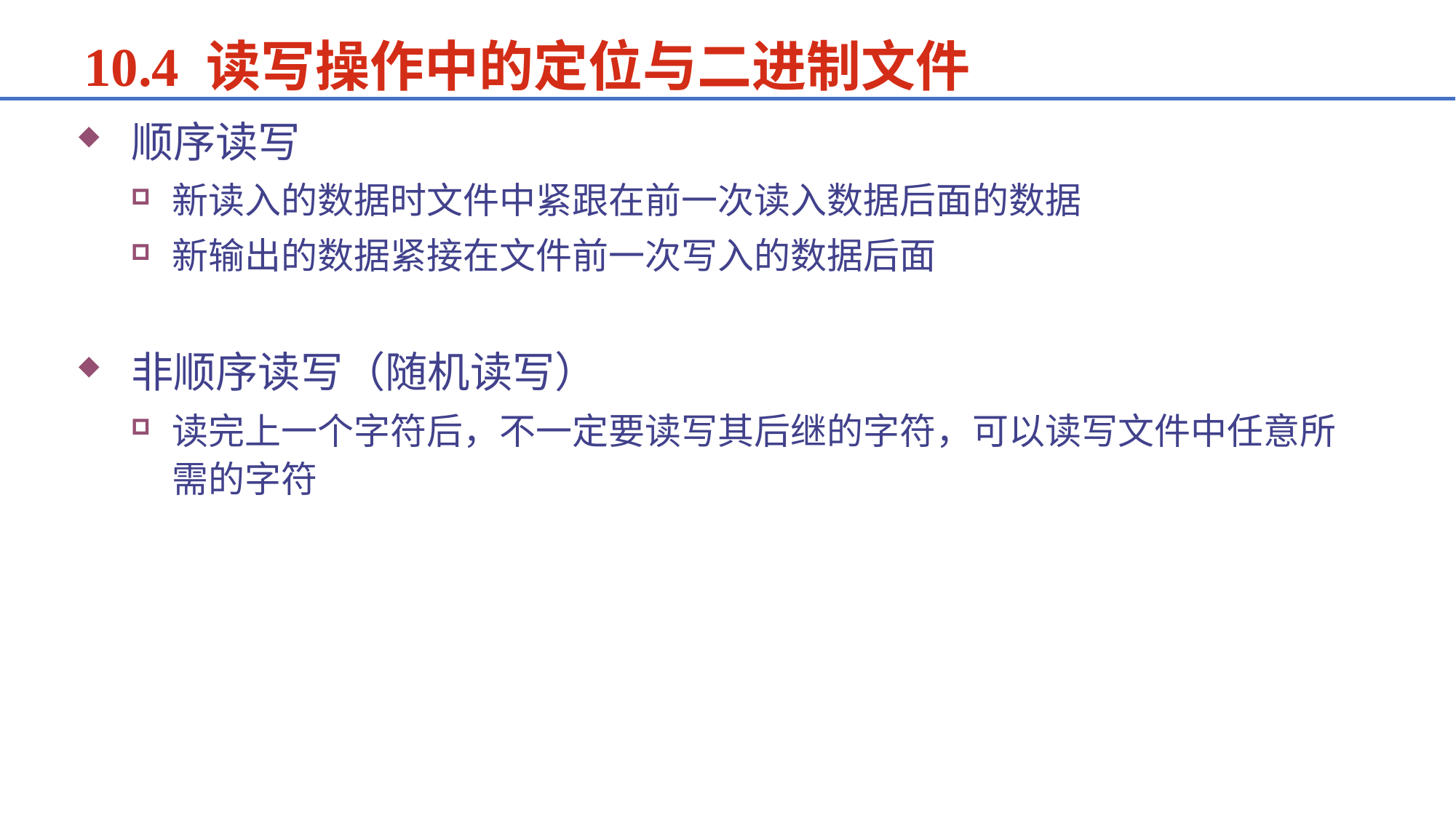

10.4 读写操作中的定位与二进制文件
顺序读写
新读入的数据时文件中紧跟在前一次读入数据后面的数据
新输出的数据紧接在文件前一次写入的数据后面

非顺序读写（随机读写）
读完上一个字符后，不一定要读写其后继的字符，可以读写文件中任意所需的字符